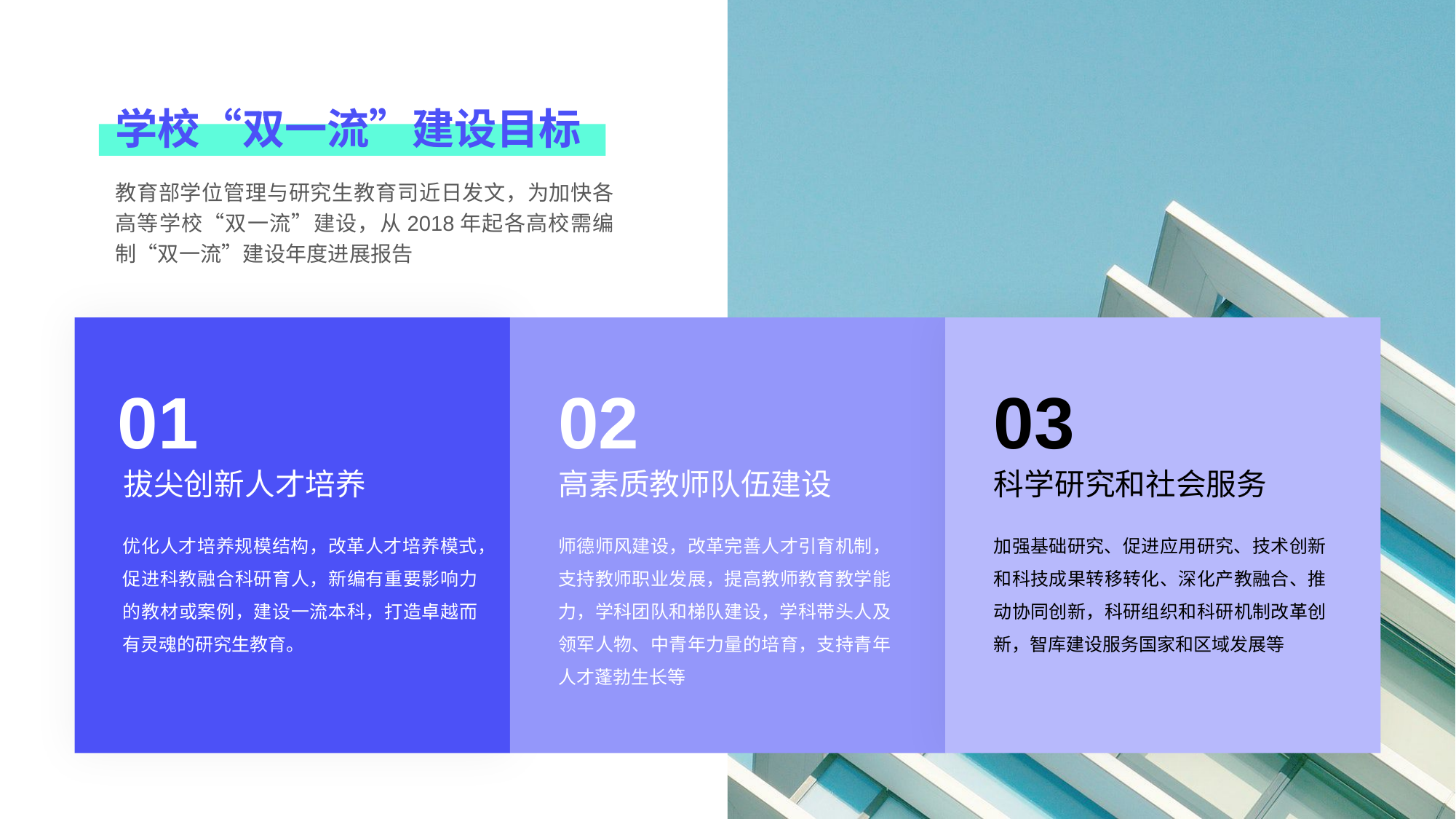

学校“双一流”建设目标

教育部学位管理与研究生教育司近日发文，为加快各高等学校“双一流”建设，从2018年起各高校需编制“双一流”建设年度进展报告

01
拔尖创新人才培养
优化人才培养规模结构，改革人才培养模式，促进科教融合科研育人，新编有重要影响力的教材或案例，建设一流本科，打造卓越而有灵魂的研究生教育。

02
高素质教师队伍建设
师德师风建设，改革完善人才引育机制，支持教师职业发展，提高教师教育教学能力，学科团队和梯队建设，学科带头人及领军人物、中青年力量的培育，支持青年人才蓬勃生长等

03
科学研究和社会服务
加强基础研究、促进应用研究、技术创新和科技成果转移转化、深化产教融合、推动协同创新，科研组织和科研机制改革创新，智库建设服务国家和区域发展等